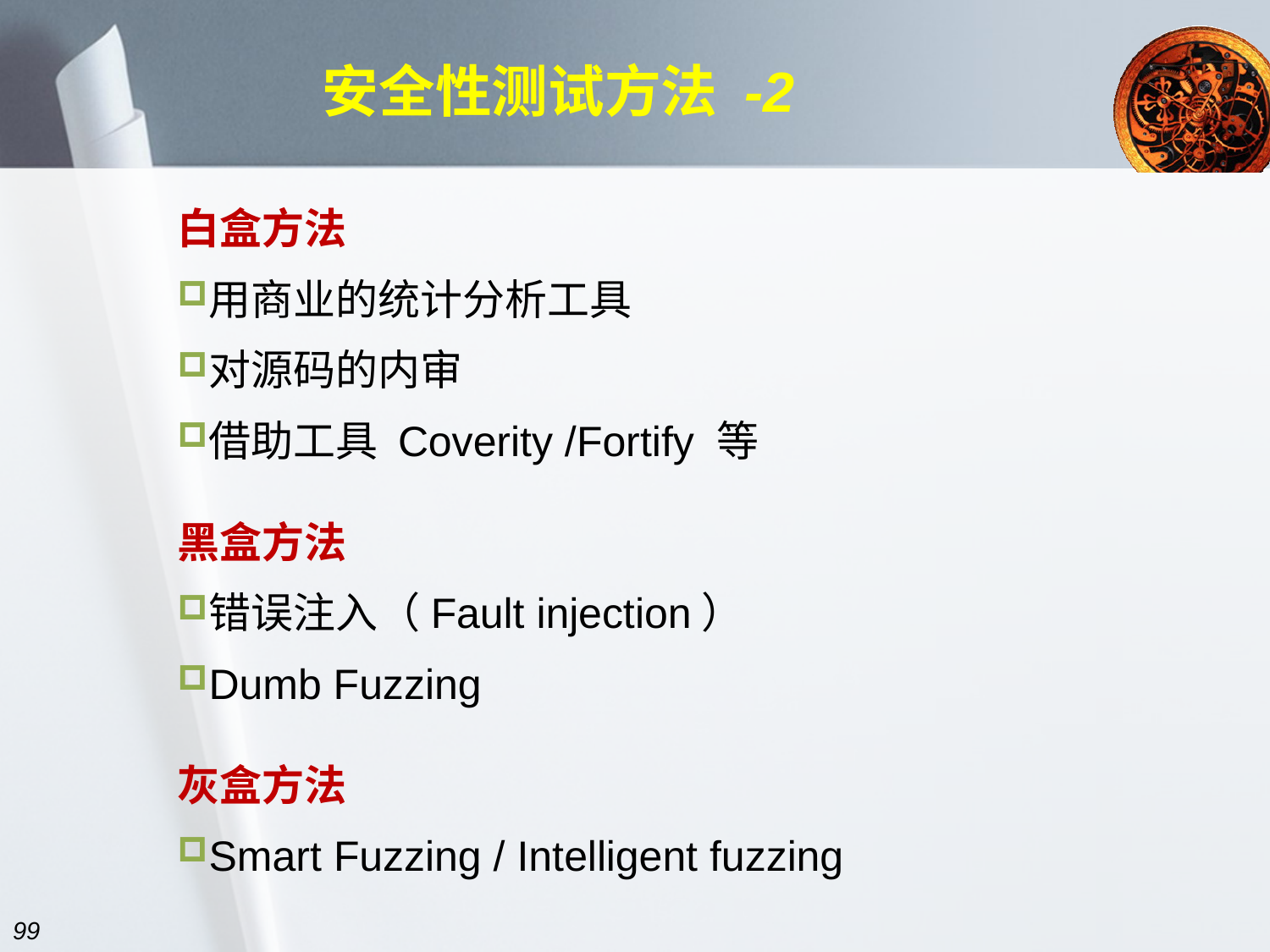

# 安全性测试方法 -2
白盒方法
用商业的统计分析工具
对源码的内审
借助工具 Coverity /Fortify 等

黑盒方法
错误注入（Fault injection）
Dumb Fuzzing

灰盒方法
Smart Fuzzing / Intelligent fuzzing
99